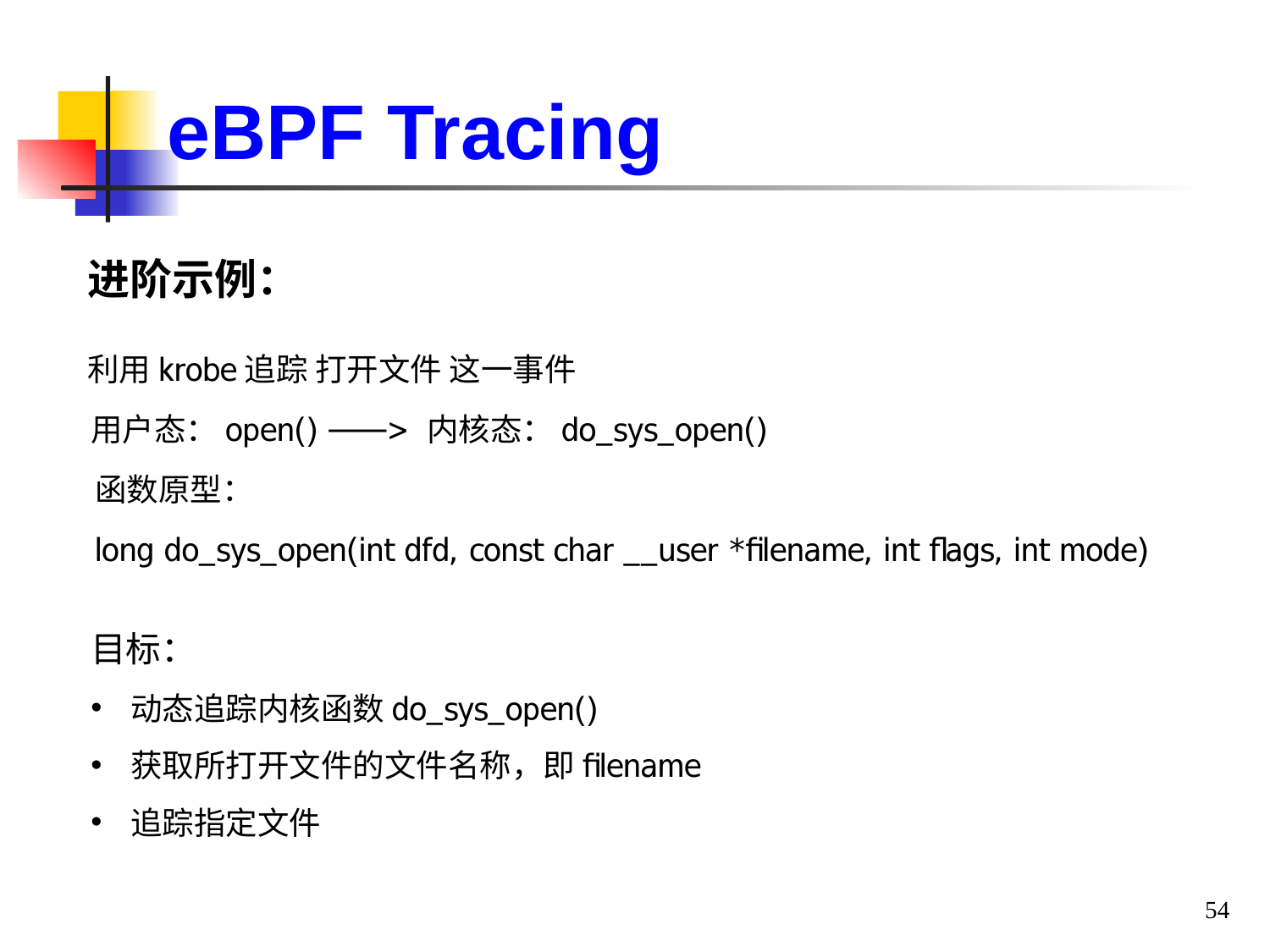

eBPF Tracing
进阶示例：
利用krobe追踪 打开文件 这一事件
用户态：open() ——> 内核态：do_sys_open()
函数原型：
long do_sys_open(int dfd, const char __user *filename, int flags, int mode)
目标：
动态追踪内核函数do_sys_open()
获取所打开文件的文件名称，即filename
追踪指定文件
54